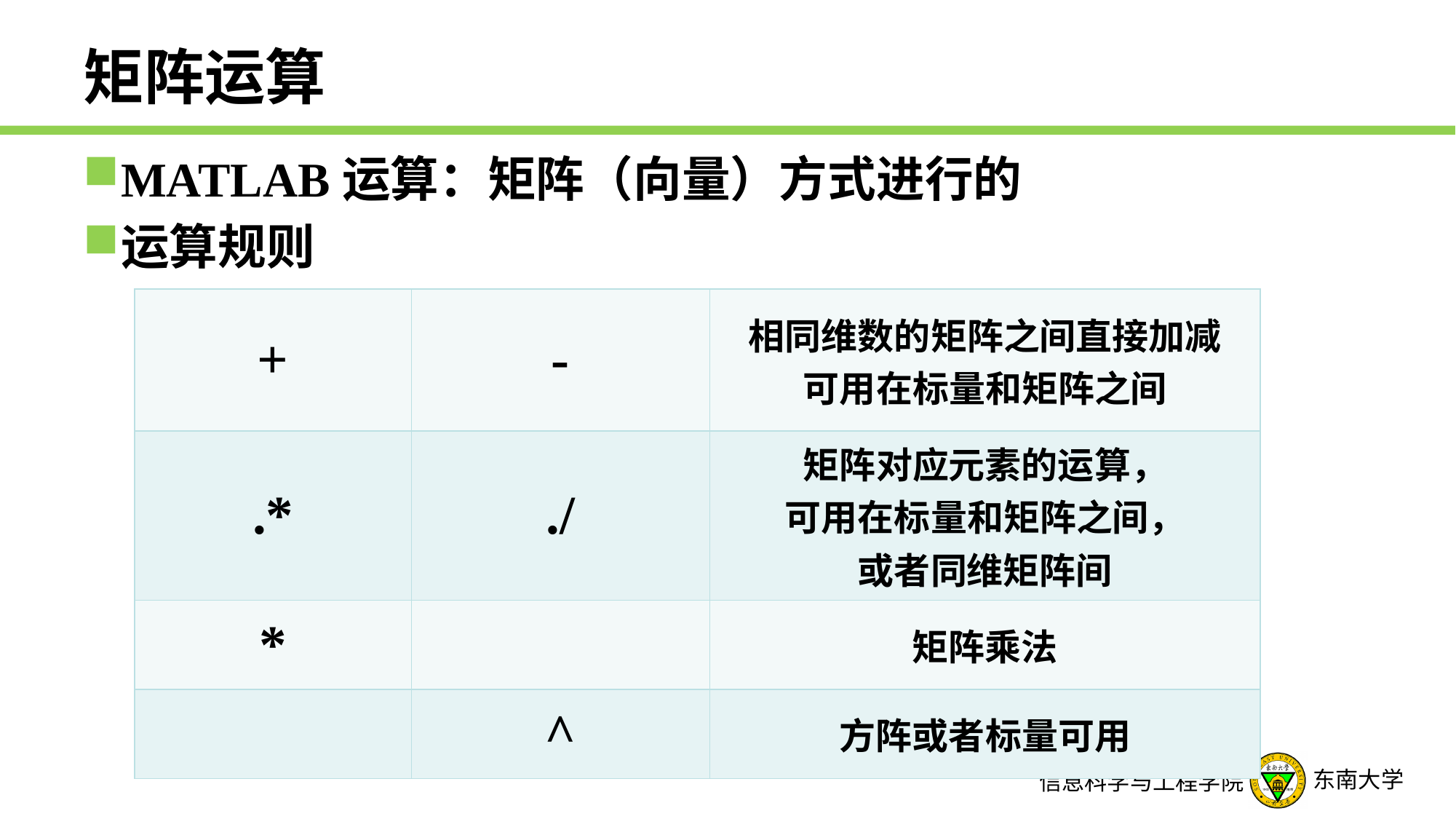

# 矩阵运算
MATLAB运算：矩阵（向量）方式进行的
运算规则
| + | - | 相同维数的矩阵之间直接加减 可用在标量和矩阵之间 |
| --- | --- | --- |
| .\* | ./ | 矩阵对应元素的运算， 可用在标量和矩阵之间， 或者同维矩阵间 |
| \* |  | 矩阵乘法 |
|  | ^ | 方阵或者标量可用 |